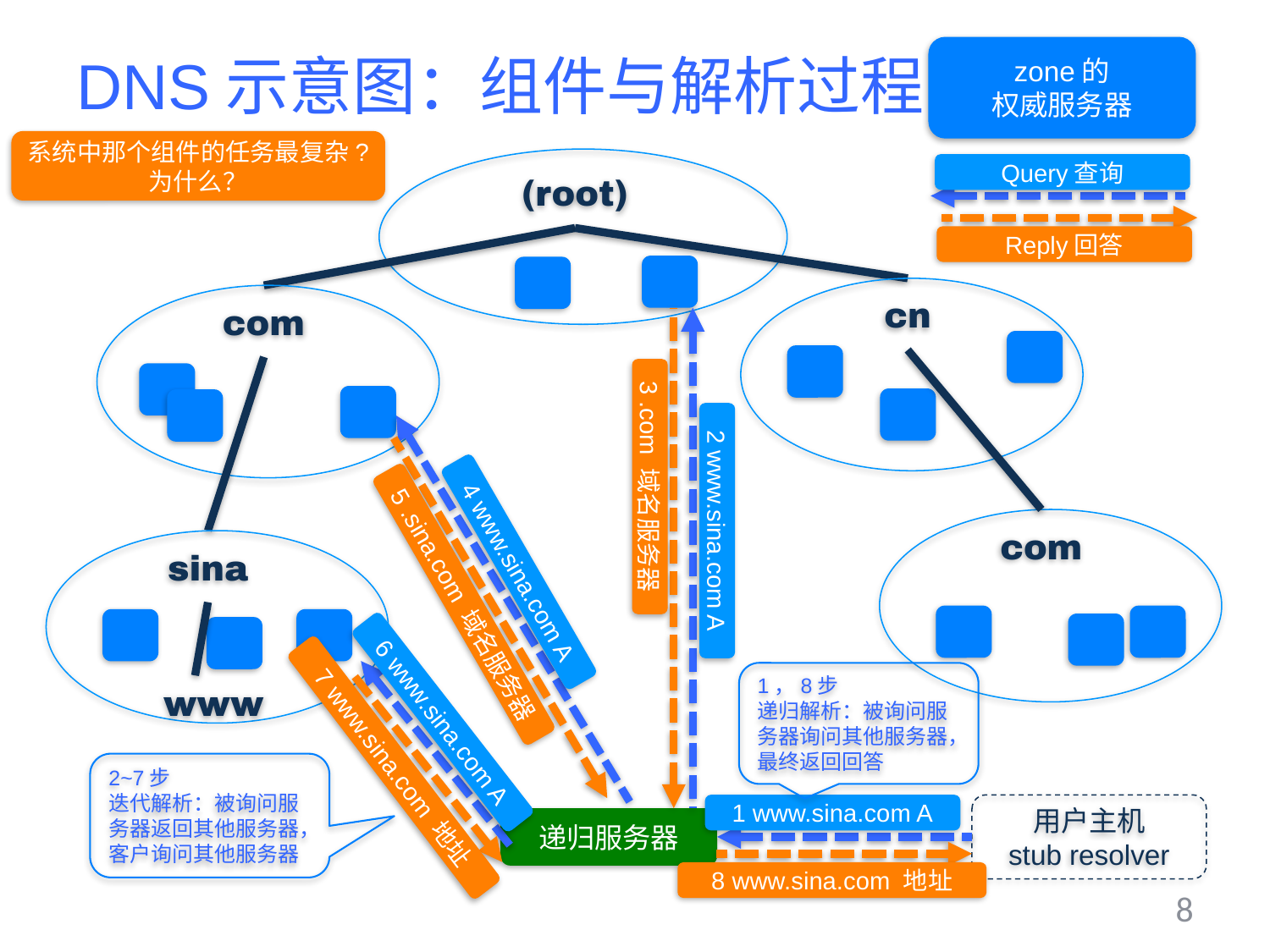

# DNS示意图：组件与解析过程
zone的
权威服务器
系统中那个组件的任务最复杂?
为什么？

Query查询
(root)
Reply回答

cn

com
3 .com 域名服务器
com

2 www.sina.com A
sina

4 www.sina.com A
5 .sina.com 域名服务器
1，8步
递归解析：被询问服务器询问其他服务器，
最终返回回答
www
6 www.sina.com A
7 www.sina.com 地址
2~7步
迭代解析：被询问服务器返回其他服务器，
客户询问其他服务器
1 www.sina.com A
用户主机
stub resolver
递归服务器
8 www.sina.com 地址
8